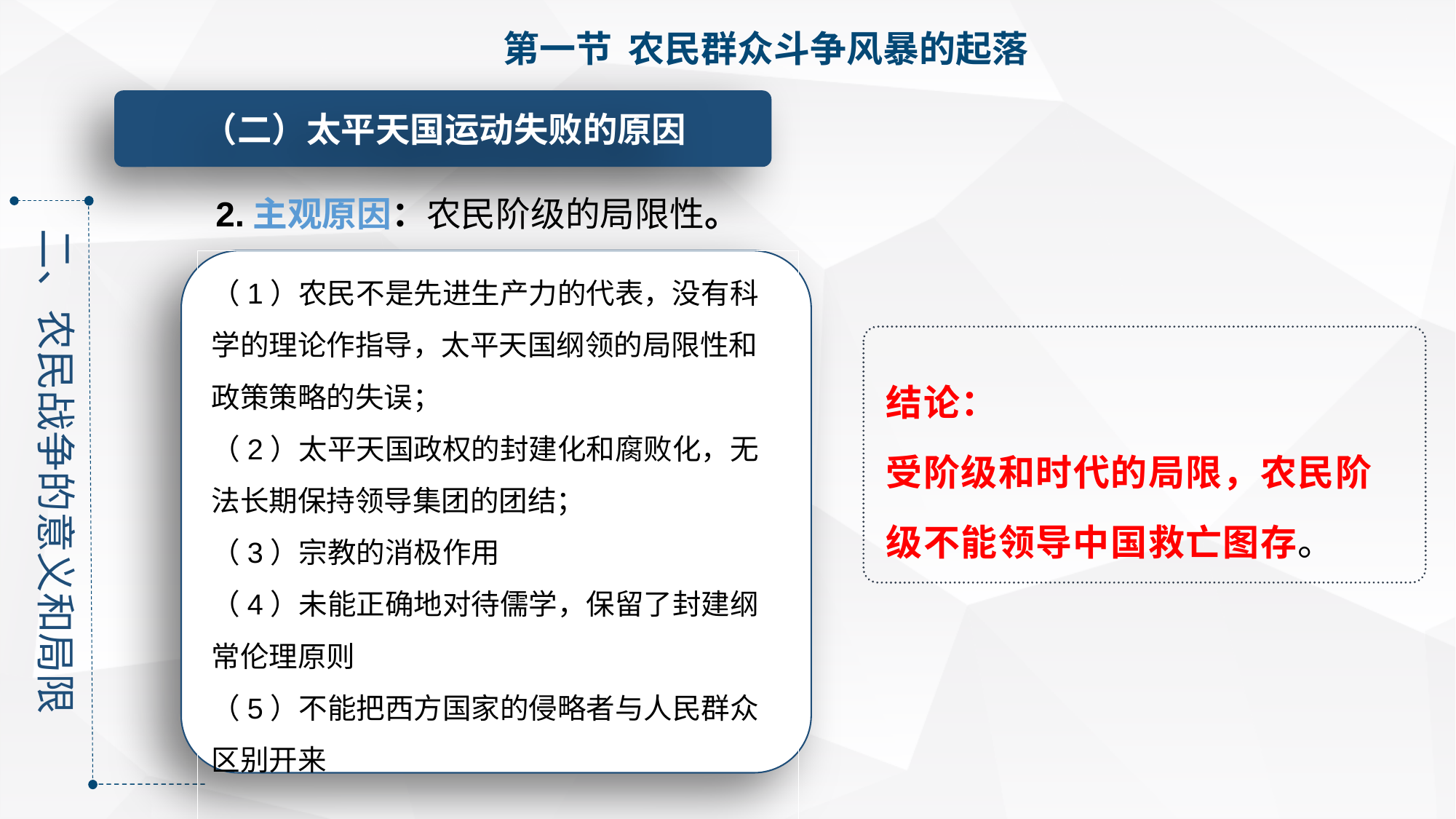

第一节  农民群众斗争风暴的起落

（二）太平天国运动失败的原因
2.主观原因：农民阶级的局限性。

二、农民战争的意义和局限

（1）农民不是先进生产力的代表，没有科学的理论作指导，太平天国纲领的局限性和政策策略的失误；
（2）太平天国政权的封建化和腐败化，无法长期保持领导集团的团结；
（3）宗教的消极作用
（4）未能正确地对待儒学，保留了封建纲常伦理原则
（5）不能把西方国家的侵略者与人民群众区别开来

结论：
受阶级和时代的局限，农民阶级不能领导中国救亡图存。